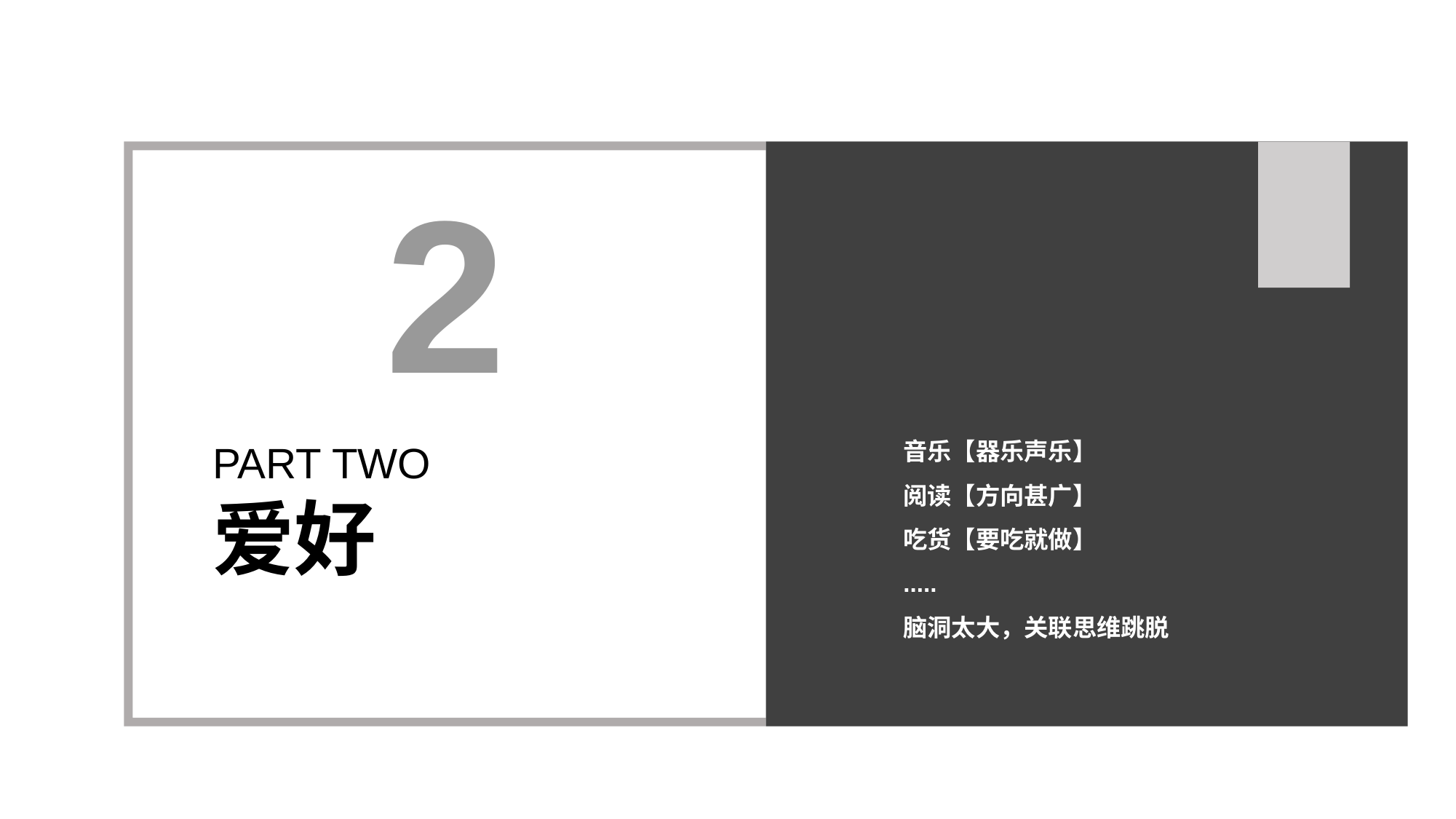

2
音乐【器乐声乐】
阅读【方向甚广】
吃货【要吃就做】
.....
脑洞太大，关联思维跳脱
PART TWO
爱好